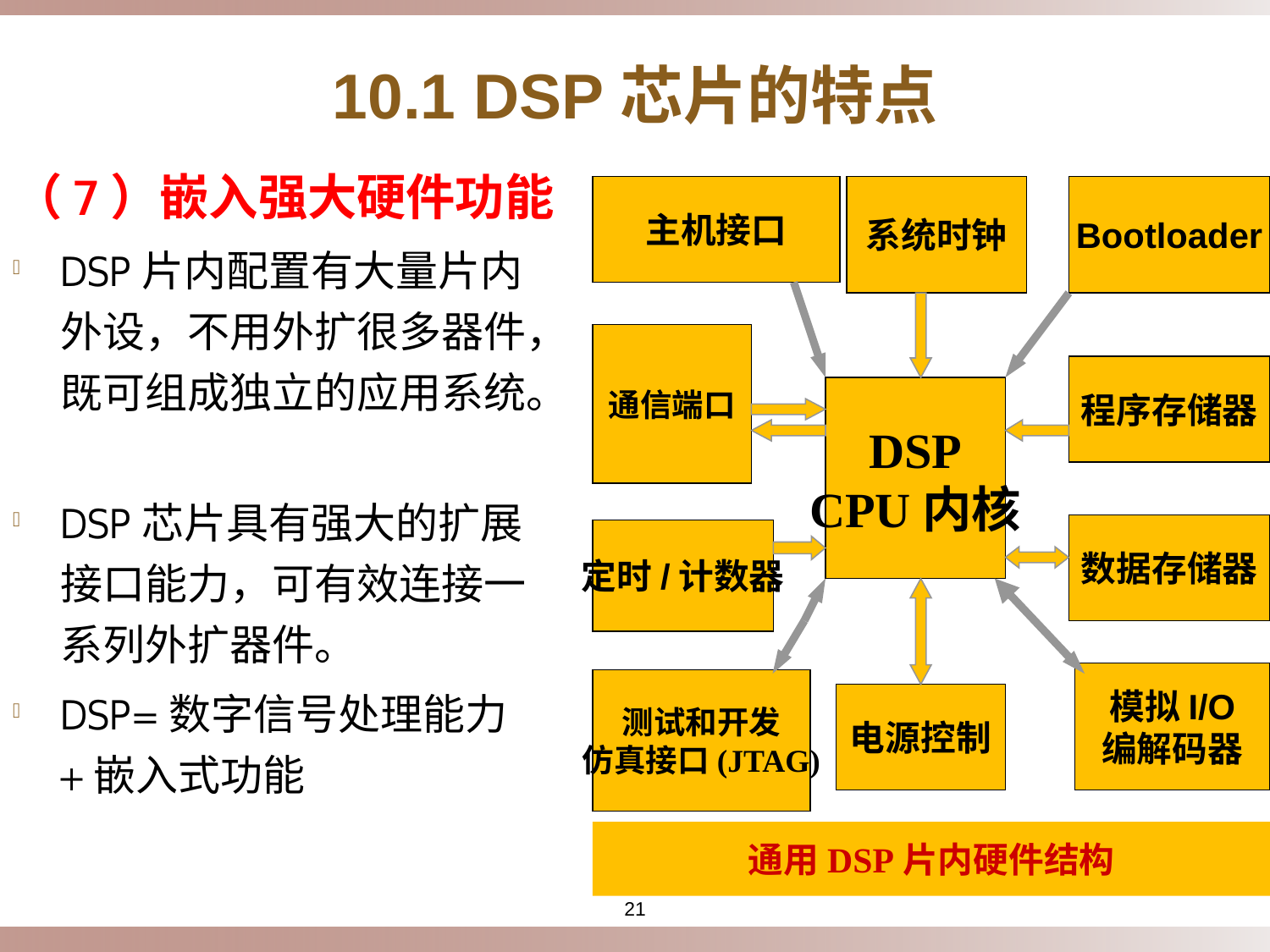

# 10.1 DSP芯片的特点
（7）嵌入强大硬件功能
DSP片内配置有大量片内外设，不用外扩很多器件，既可组成独立的应用系统。
DSP芯片具有强大的扩展接口能力，可有效连接一系列外扩器件。
DSP=数字信号处理能力+嵌入式功能
主机接口
系统时钟
Bootloader

通信端口
程序存储器
DSP
CPU内核

数据存储器
定时/计数器

模拟I/O
编解码器
测试和开发
仿真接口(JTAG)
电源控制
通用DSP片内硬件结构
21